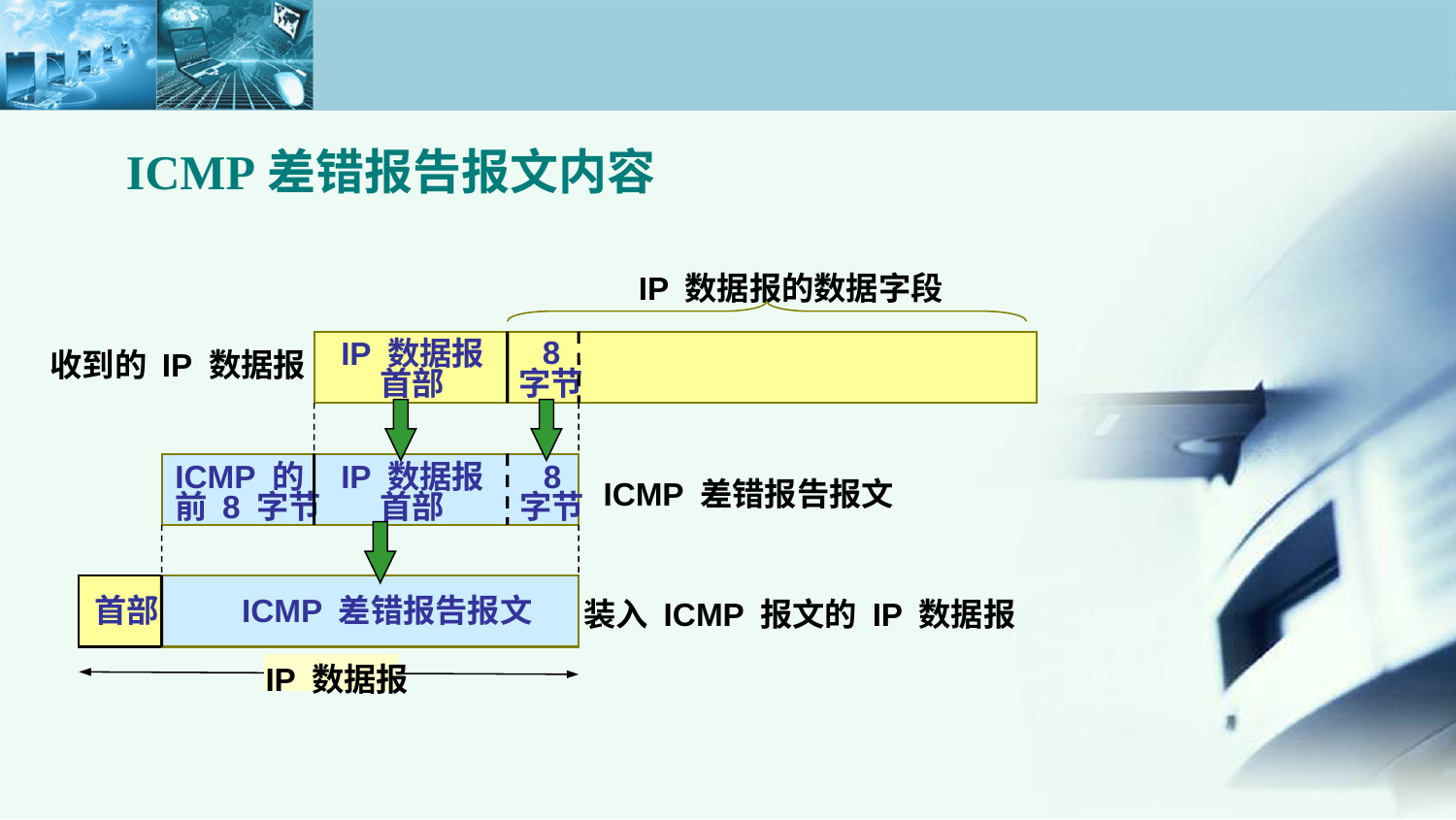

ICMP差错报告报文内容
IP 数据报的数据字段

8
字节
IP 数据报
首部
收到的 IP 数据报

ICMP 的
前 8 字节
IP 数据报
首部
8
字节
ICMP 差错报告报文

装入 ICMP 报文的 IP 数据报
首部
ICMP 差错报告报文
IP 数据报